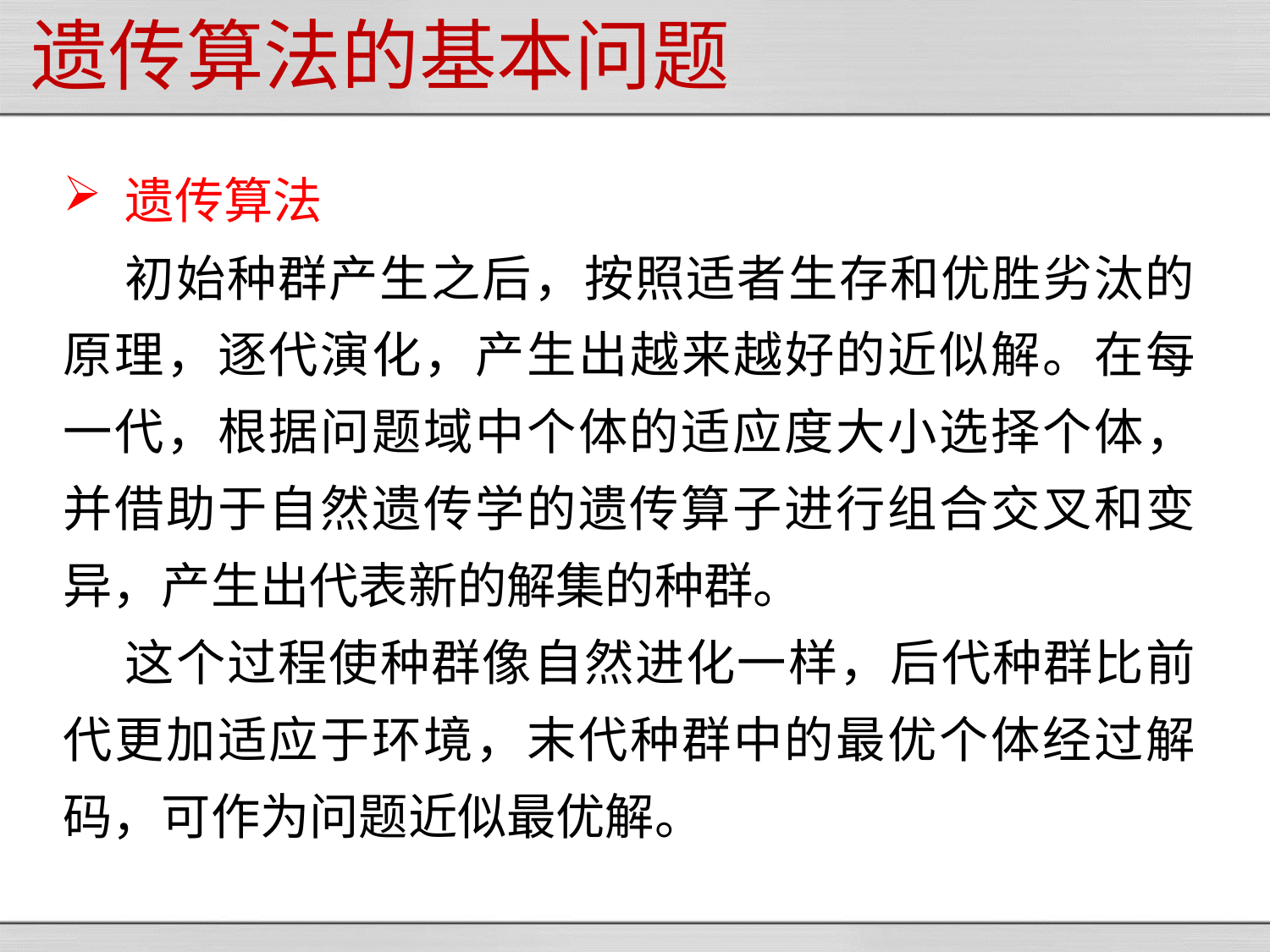

# 遗传算法的基本问题
遗传算法
初始种群产生之后，按照适者生存和优胜劣汰的原理，逐代演化，产生出越来越好的近似解。在每一代，根据问题域中个体的适应度大小选择个体，并借助于自然遗传学的遗传算子进行组合交叉和变异，产生出代表新的解集的种群。
这个过程使种群像自然进化一样，后代种群比前代更加适应于环境，末代种群中的最优个体经过解码，可作为问题近似最优解。